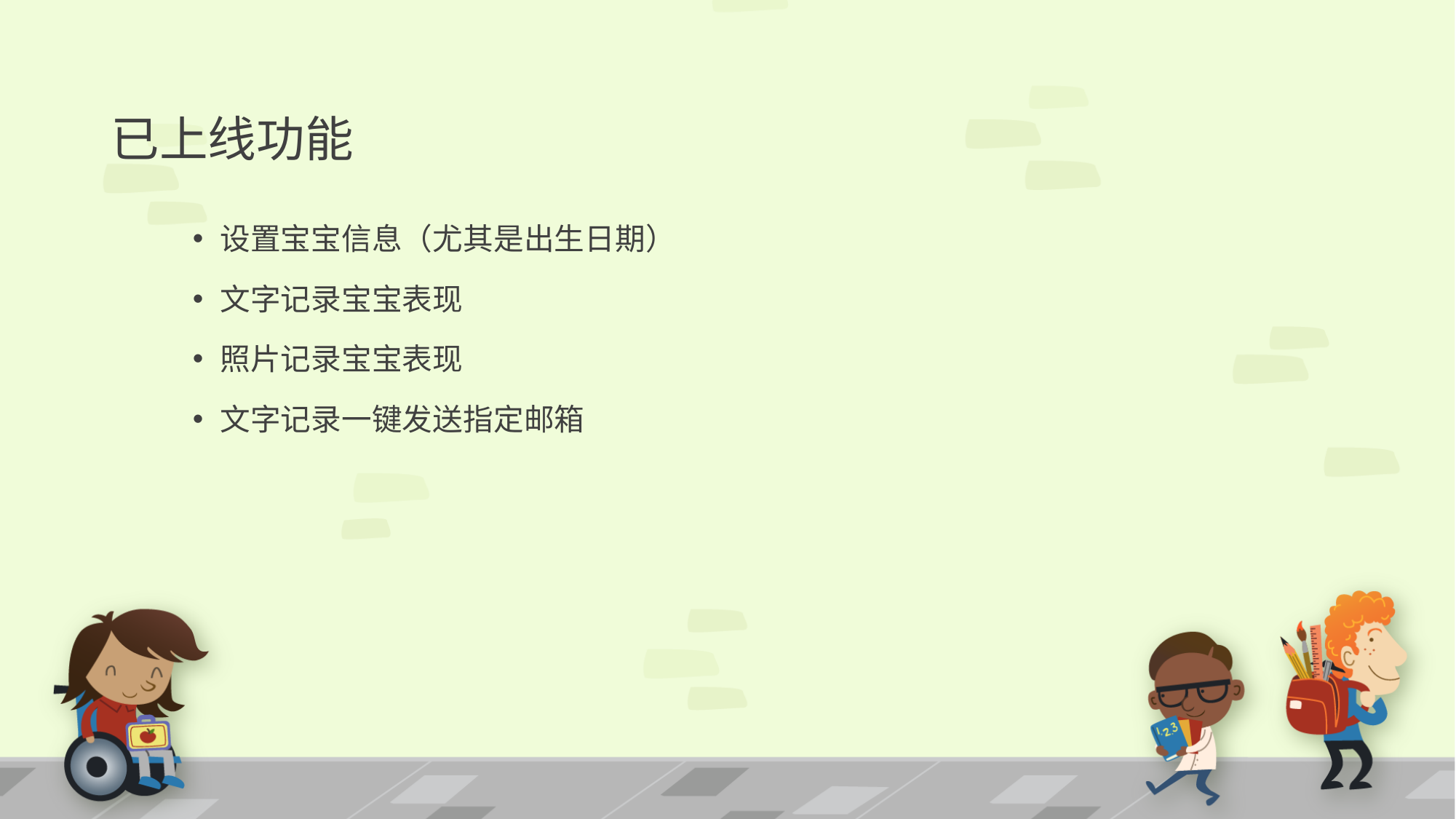

# 已上线功能
设置宝宝信息（尤其是出生日期）
文字记录宝宝表现
照片记录宝宝表现
文字记录一键发送指定邮箱